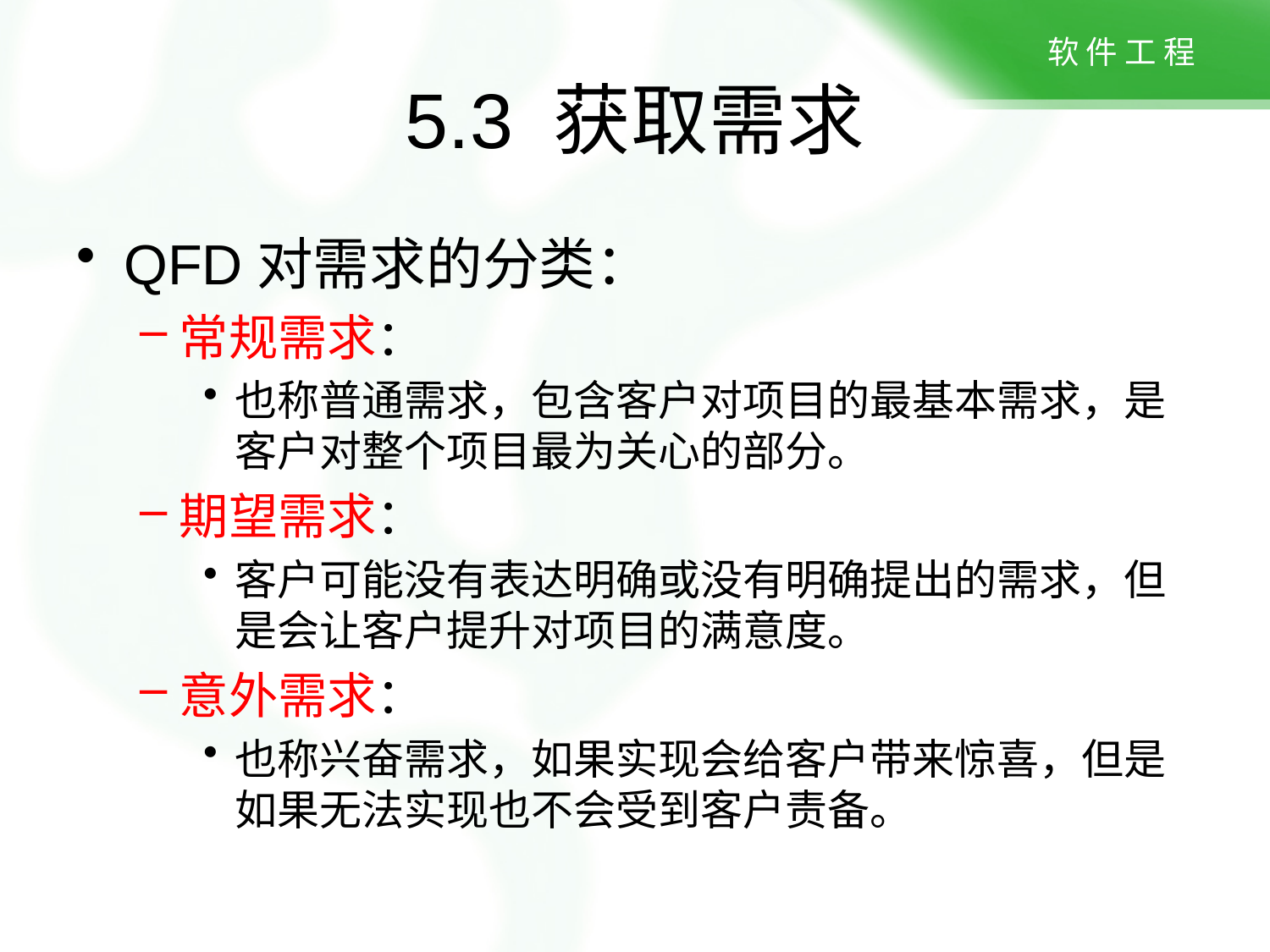

# 5.3 获取需求
QFD对需求的分类：
常规需求：
也称普通需求，包含客户对项目的最基本需求，是客户对整个项目最为关心的部分。
期望需求：
客户可能没有表达明确或没有明确提出的需求，但是会让客户提升对项目的满意度。
意外需求：
也称兴奋需求，如果实现会给客户带来惊喜，但是如果无法实现也不会受到客户责备。